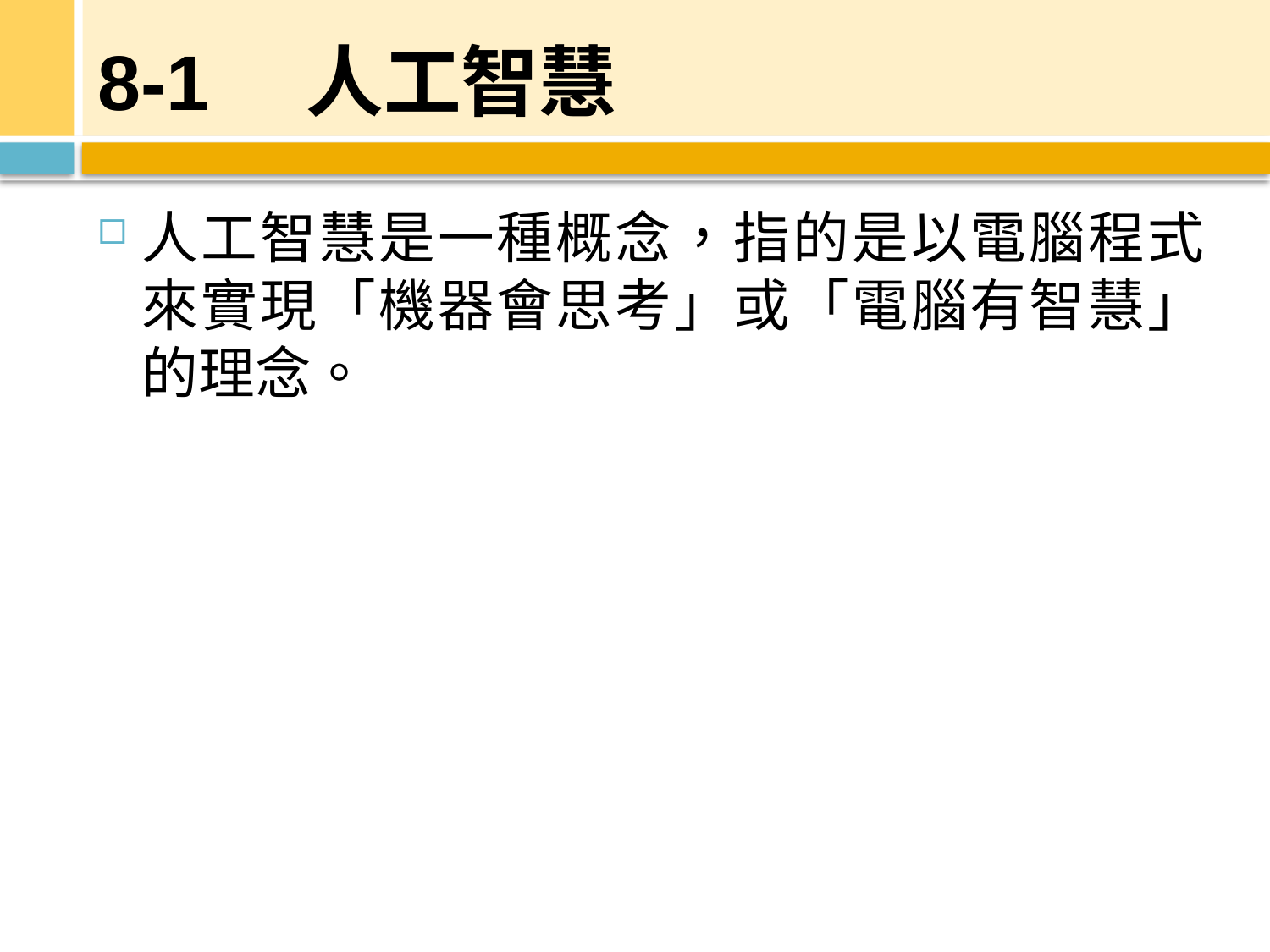

# 8-1　人工智慧
人工智慧是一種概念，指的是以電腦程式來實現「機器會思考」或「電腦有智慧」的理念。